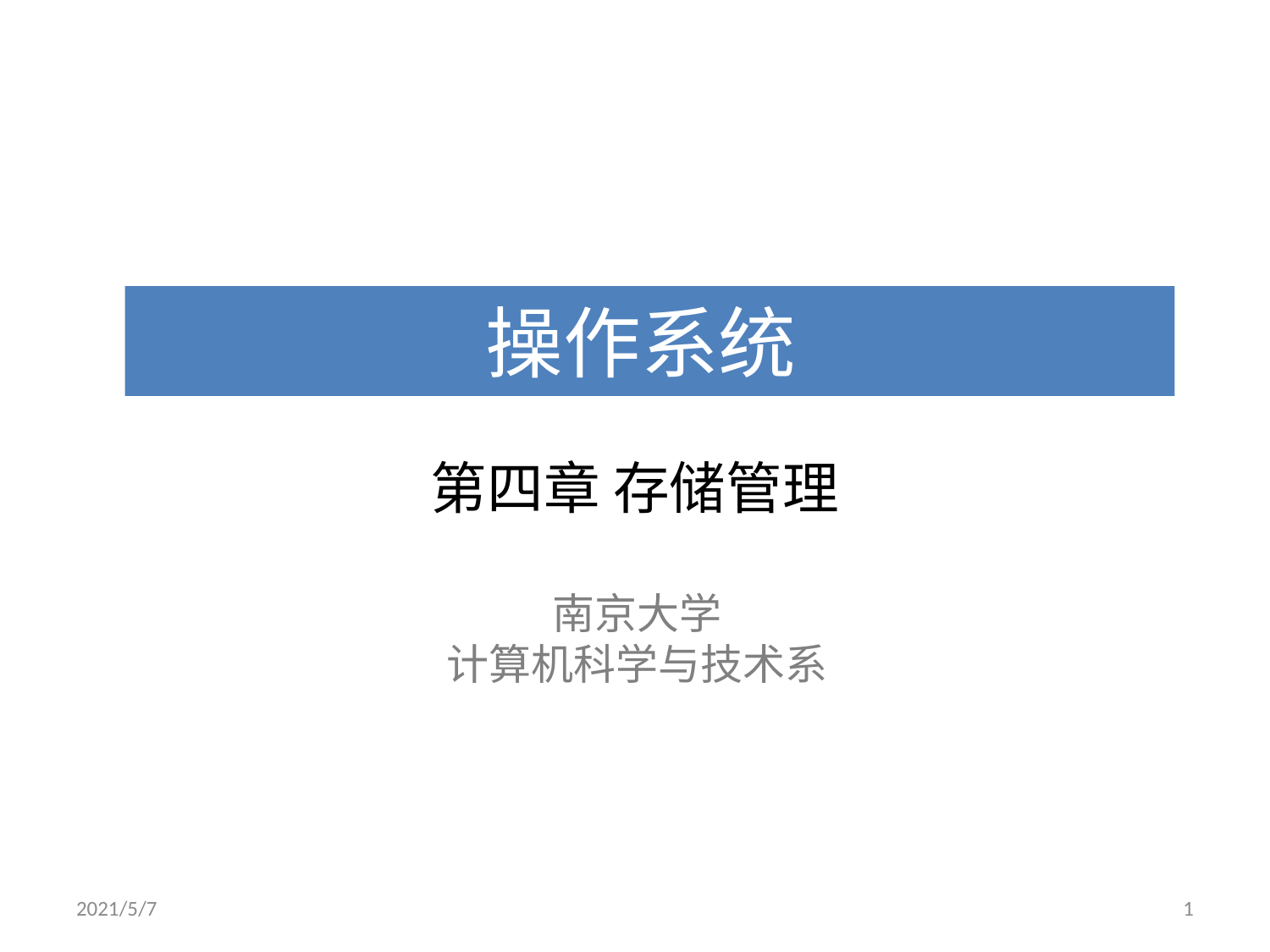

# 操作系统
第四章 存储管理
南京大学
计算机科学与技术系
2021/5/7
1